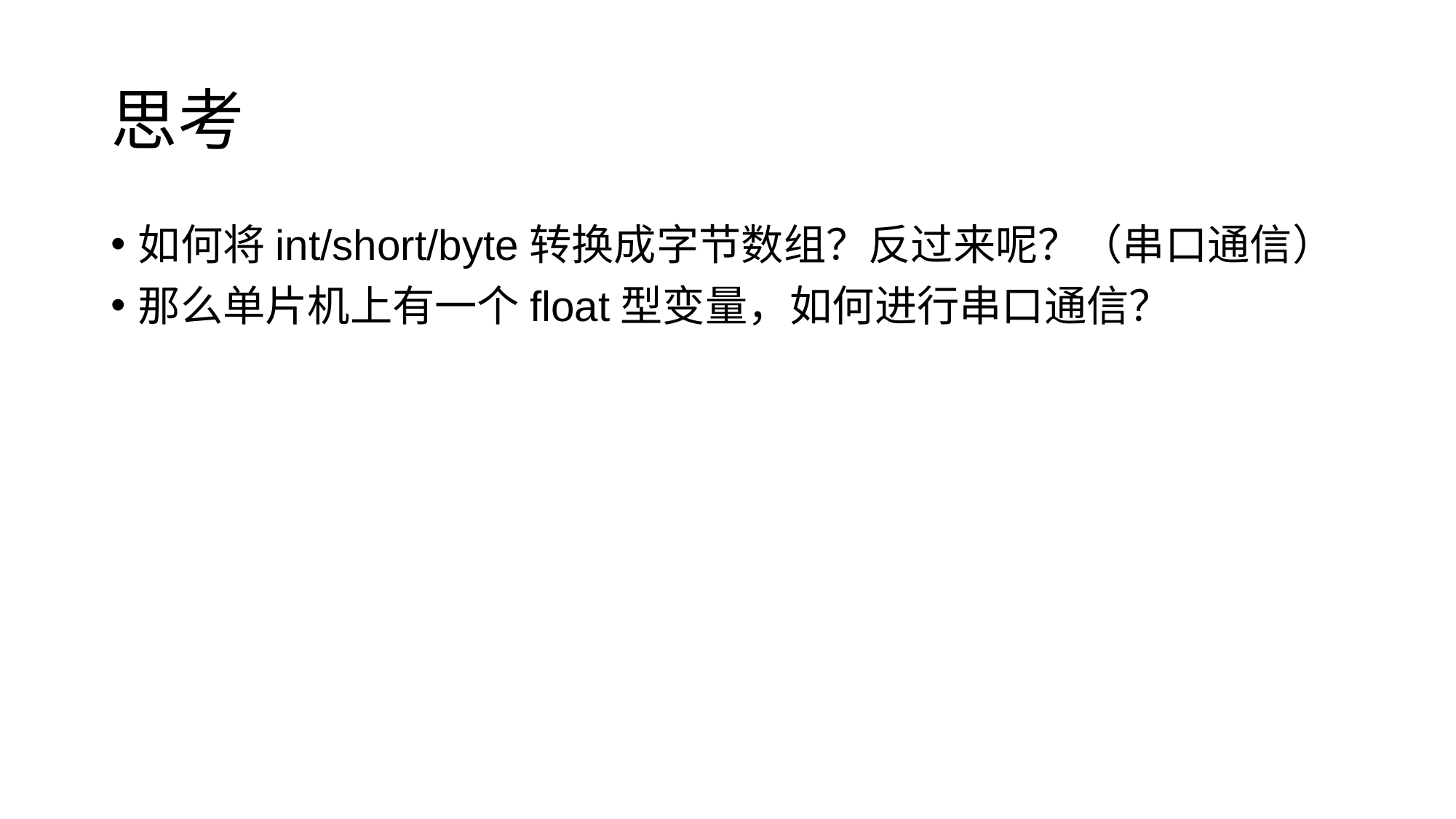

# 思考
如何将int/short/byte转换成字节数组？反过来呢？（串口通信）
那么单片机上有一个float型变量，如何进行串口通信？